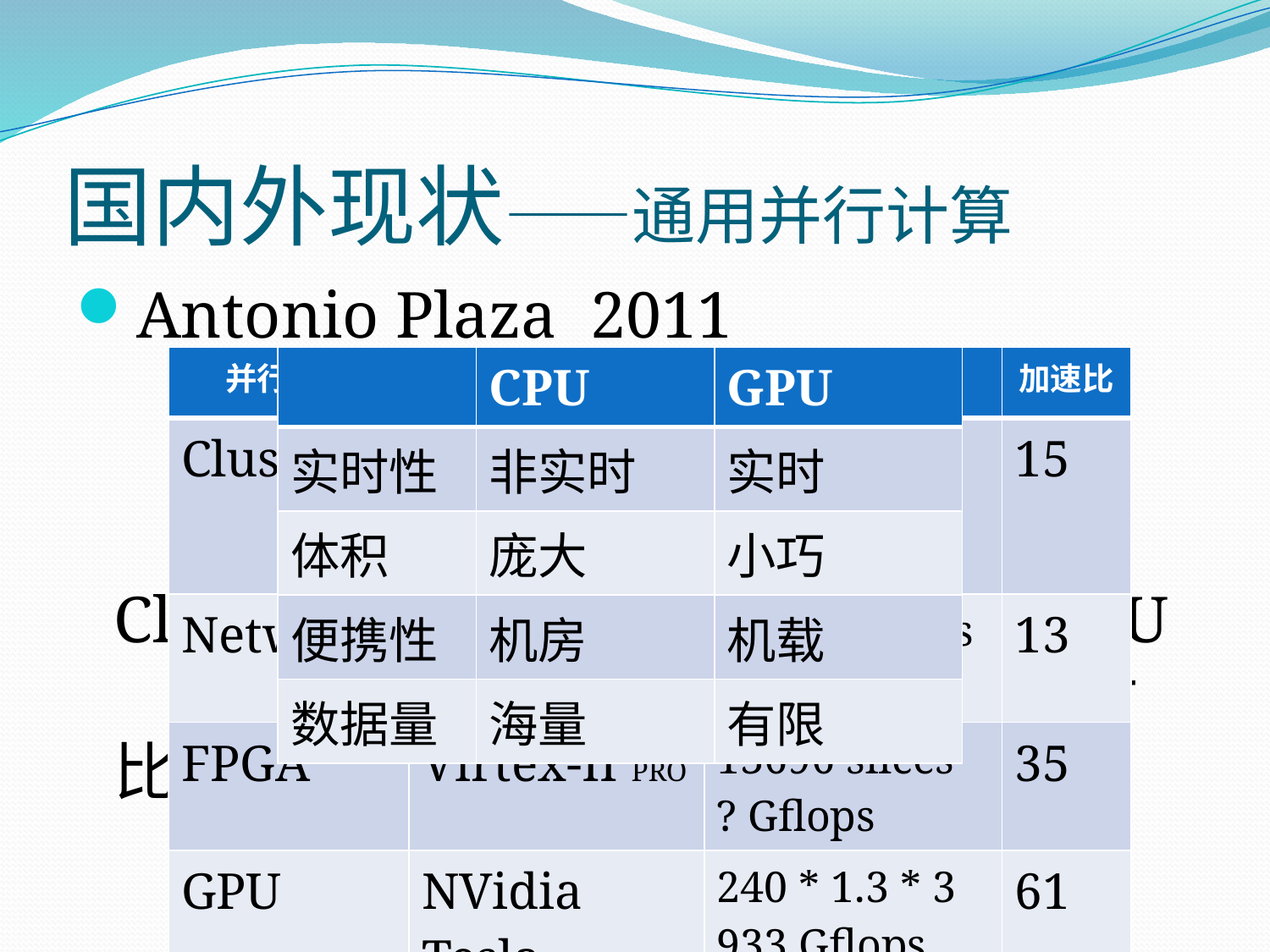

# 国内外现状——通用并行计算
Antonio Plaza  2011                                数据: HyperSpectral                              算法: Endmember Unmixing                     方法: Cluster、Network、FPGA、GPU         实验: 4种HPC并行架构性能对比

| 并行架构 | 配置 | 参数 | 加速比 |
| --- | --- | --- | --- |
| Cluster | CPUs Intel Xeon  NASA | 32 \* 2.4 \* 2 154 Gflops | 15 |
| Network | CPUs Intel/AMD/SUN | ≈ 150 Gflops | 13 |
| FPGA | Virtex-II PRO | 13696 slices ? Gflops | 35 |
| GPU | NVidia Tesla C1060 | 240 \* 1.3 \* 3 933 Gflops | 61 |
|  | CPU | GPU |
| --- | --- | --- |
| 实时性 | 非实时 | 实时 |
| 体积 | 庞大 | 小巧 |
| 便携性 | 机房 | 机载 |
| 数据量 | 海量 | 有限 |